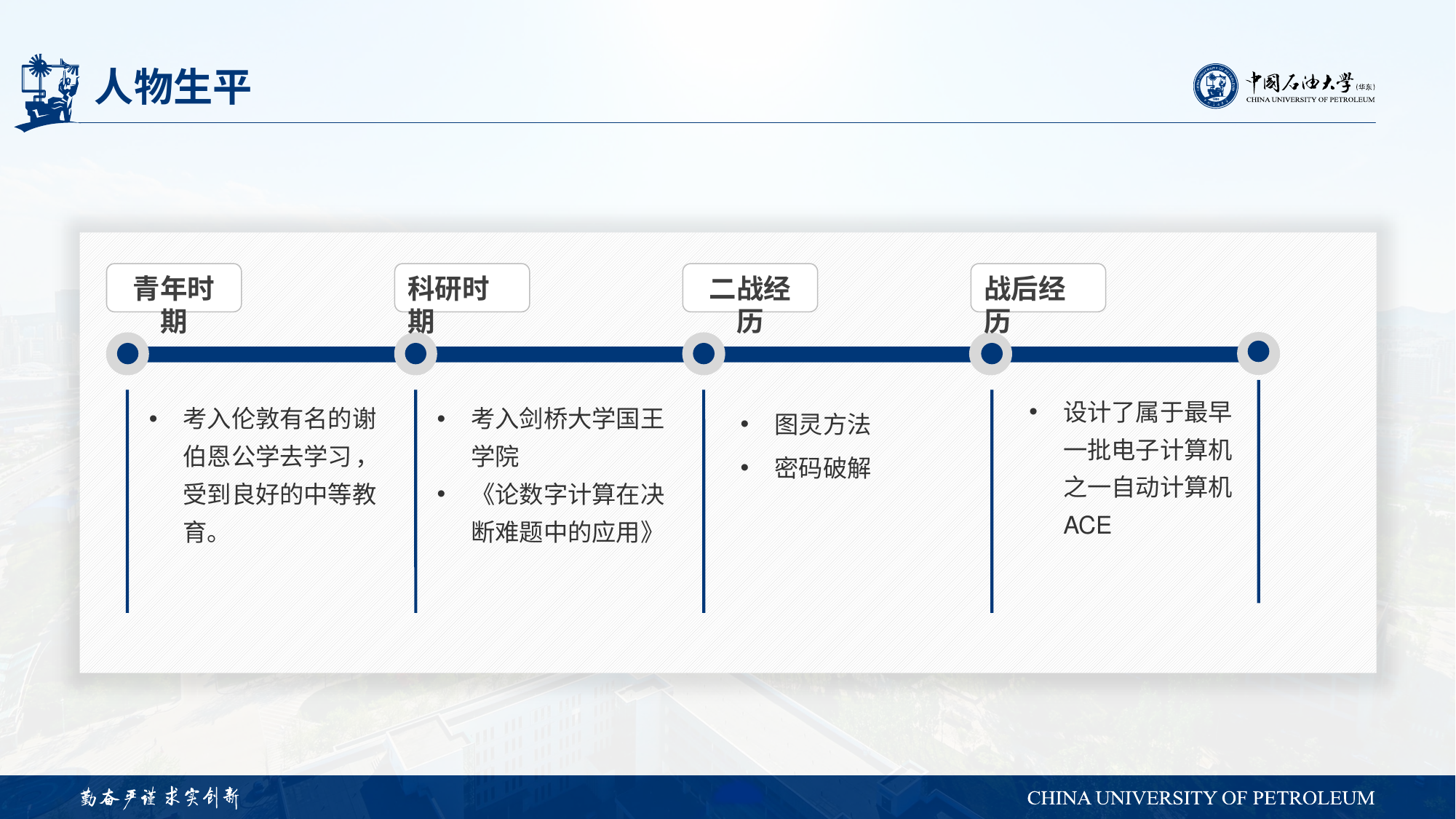

# 人物生平

青年时期
科研时期
二战经历
战后经历

设计了属于最早一批电子计算机之一自动计算机ACE
图灵方法
密码破解

考入伦敦有名的谢伯恩公学去学习 ，受到良好的中等教育。

考入剑桥大学国王学院
《论数字计算在决断难题中的应用》